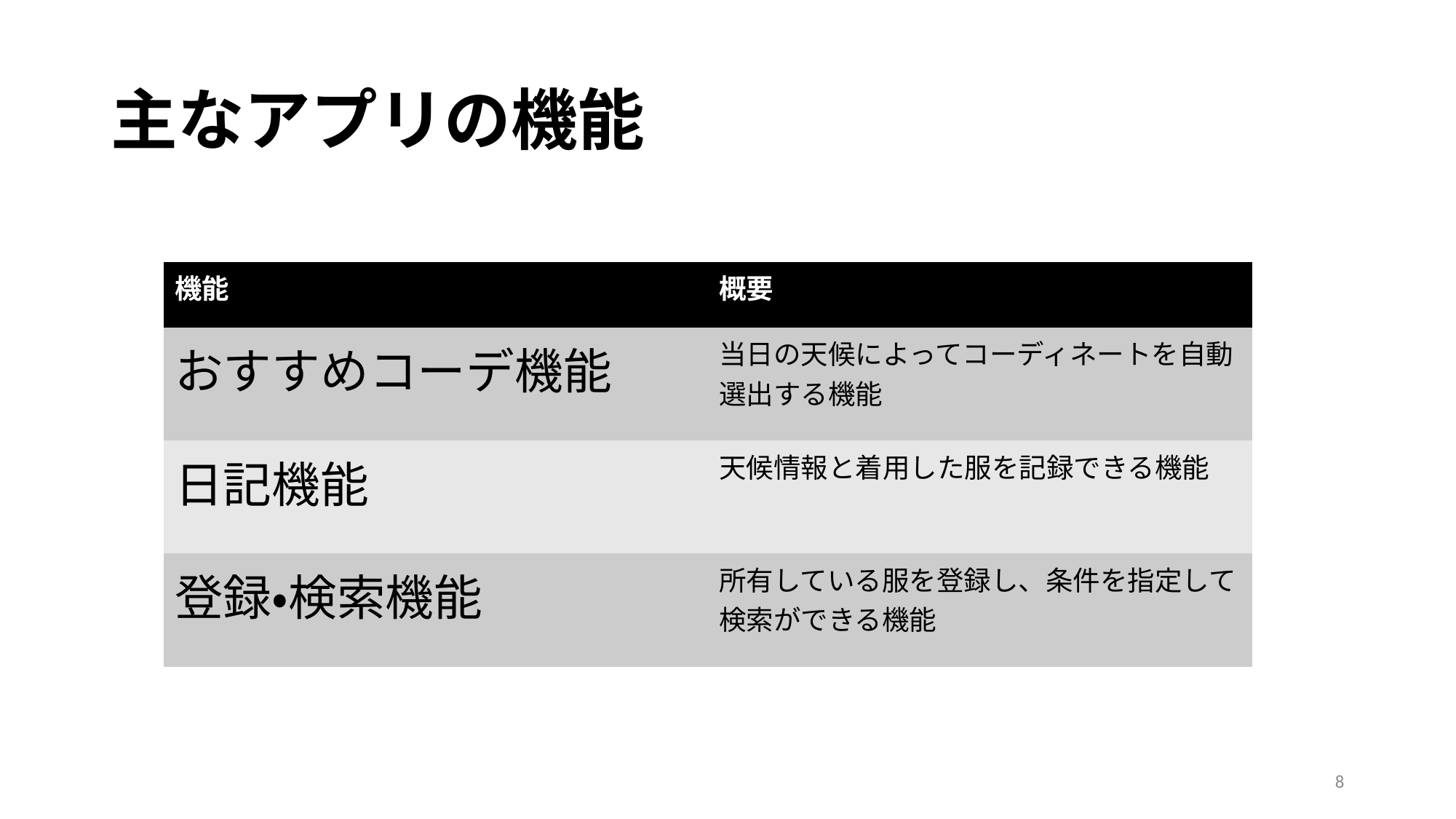

# 主なアプリの機能
| 機能 | 概要 |
| --- | --- |
| おすすめコーデ機能 | 当日の天候によってコーディネートを自動選出する機能 |
| 日記機能 | 天候情報と着用した服を記録できる機能 |
| 登録・検索機能 | 所有している服を登録し、条件を指定して検索ができる機能 |
8